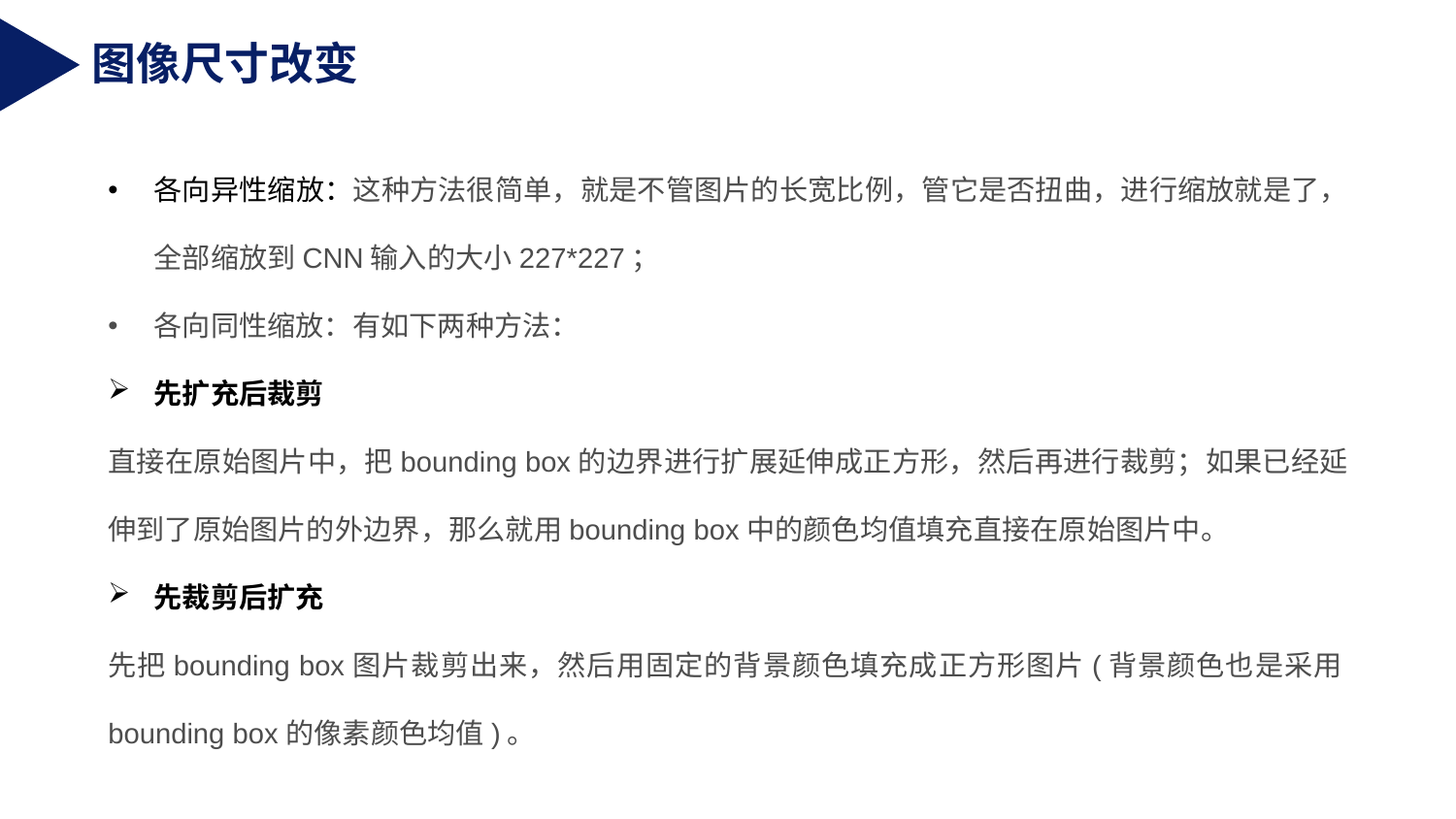

图像尺寸改变
各向异性缩放：这种方法很简单，就是不管图片的长宽比例，管它是否扭曲，进行缩放就是了，全部缩放到CNN输入的大小227*227；
各向同性缩放：有如下两种方法：
先扩充后裁剪
直接在原始图片中，把bounding box的边界进行扩展延伸成正方形，然后再进行裁剪；如果已经延伸到了原始图片的外边界，那么就用bounding box中的颜色均值填充直接在原始图片中。
先裁剪后扩充
先把bounding box图片裁剪出来，然后用固定的背景颜色填充成正方形图片(背景颜色也是采用bounding box的像素颜色均值)。